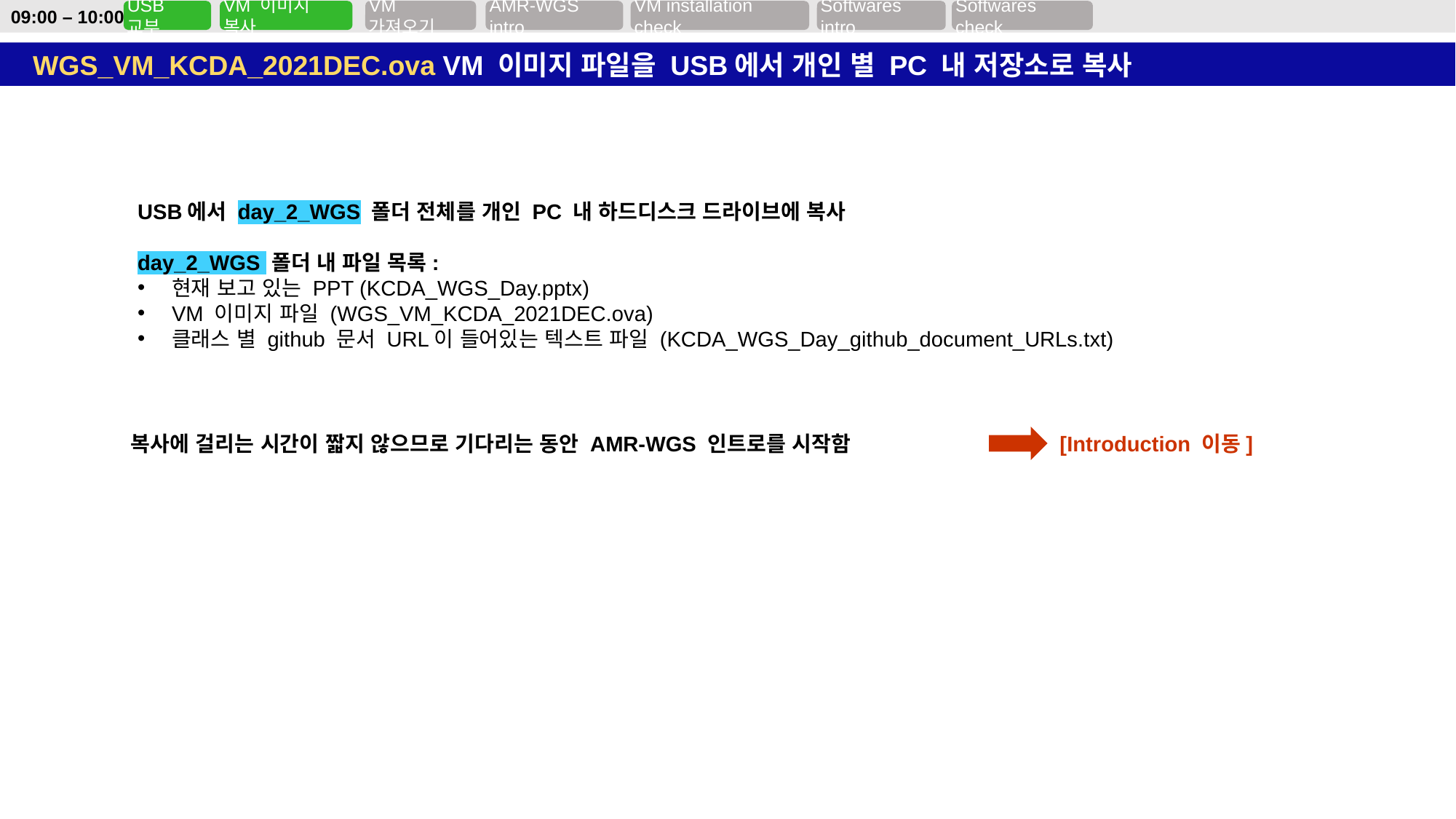

09:00 – 10:00
USB 교부
VM 이미지 복사
VM 가져오기
AMR-WGS intro
VM installation check
Softwares intro
Softwares check
WGS_VM_KCDA_2021DEC.ova VM 이미지 파일을 USB에서 개인 별 PC 내 저장소로 복사
USB에서 day_2_WGS 폴더 전체를 개인 PC 내 하드디스크 드라이브에 복사

day_2_WGS 폴더 내 파일 목록:
현재 보고 있는 PPT (KCDA_WGS_Day.pptx)
VM 이미지 파일 (WGS_VM_KCDA_2021DEC.ova)
클래스 별 github 문서 URL이 들어있는 텍스트 파일 (KCDA_WGS_Day_github_document_URLs.txt)

[Introduction 이동]
복사에 걸리는 시간이 짧지 않으므로 기다리는 동안 AMR-WGS 인트로를 시작함